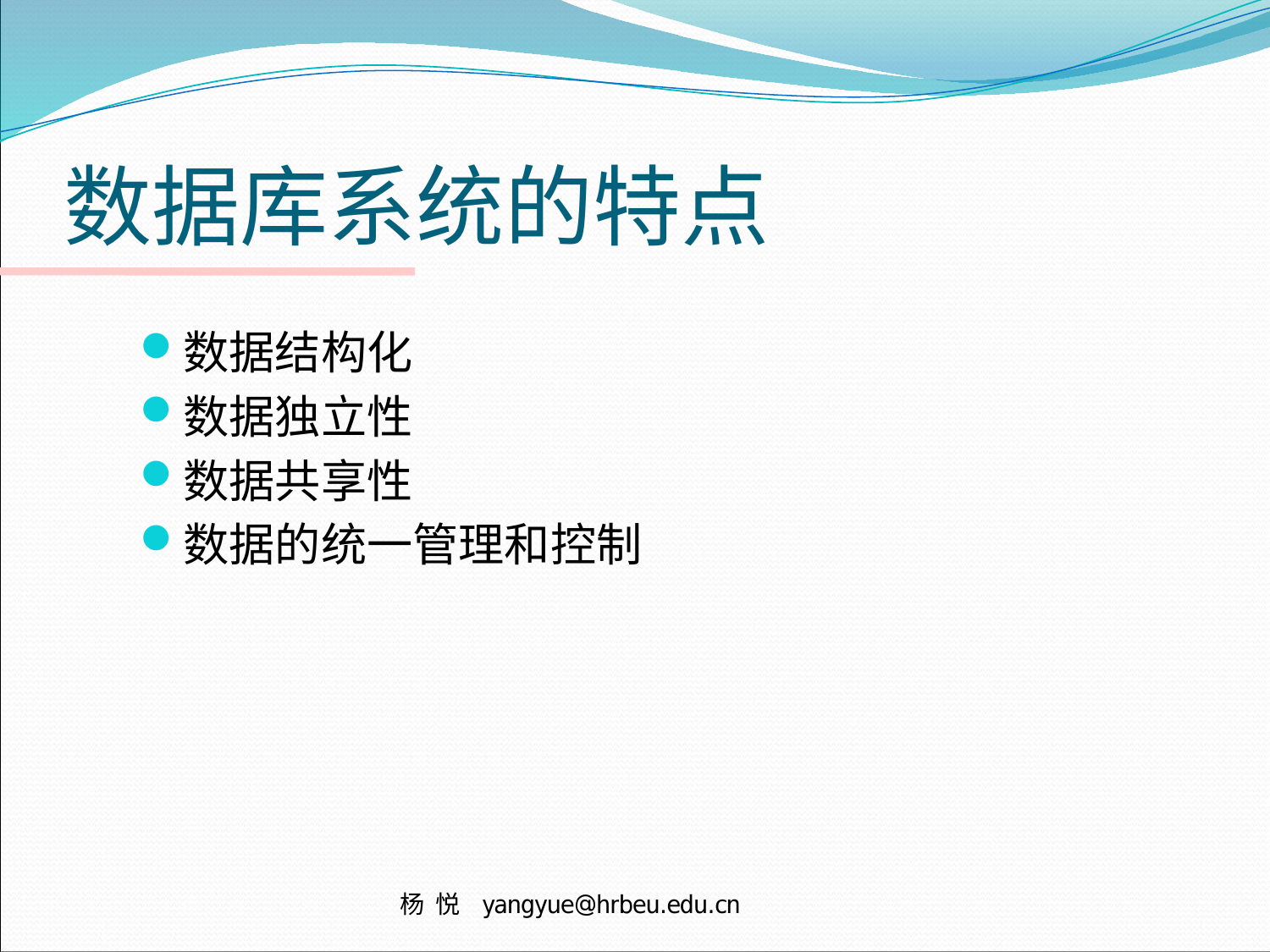

# 数据库系统的特点
数据结构化
数据独立性
数据共享性
数据的统一管理和控制
  杨  悦   yangyue@hrbeu.edu.cn
29